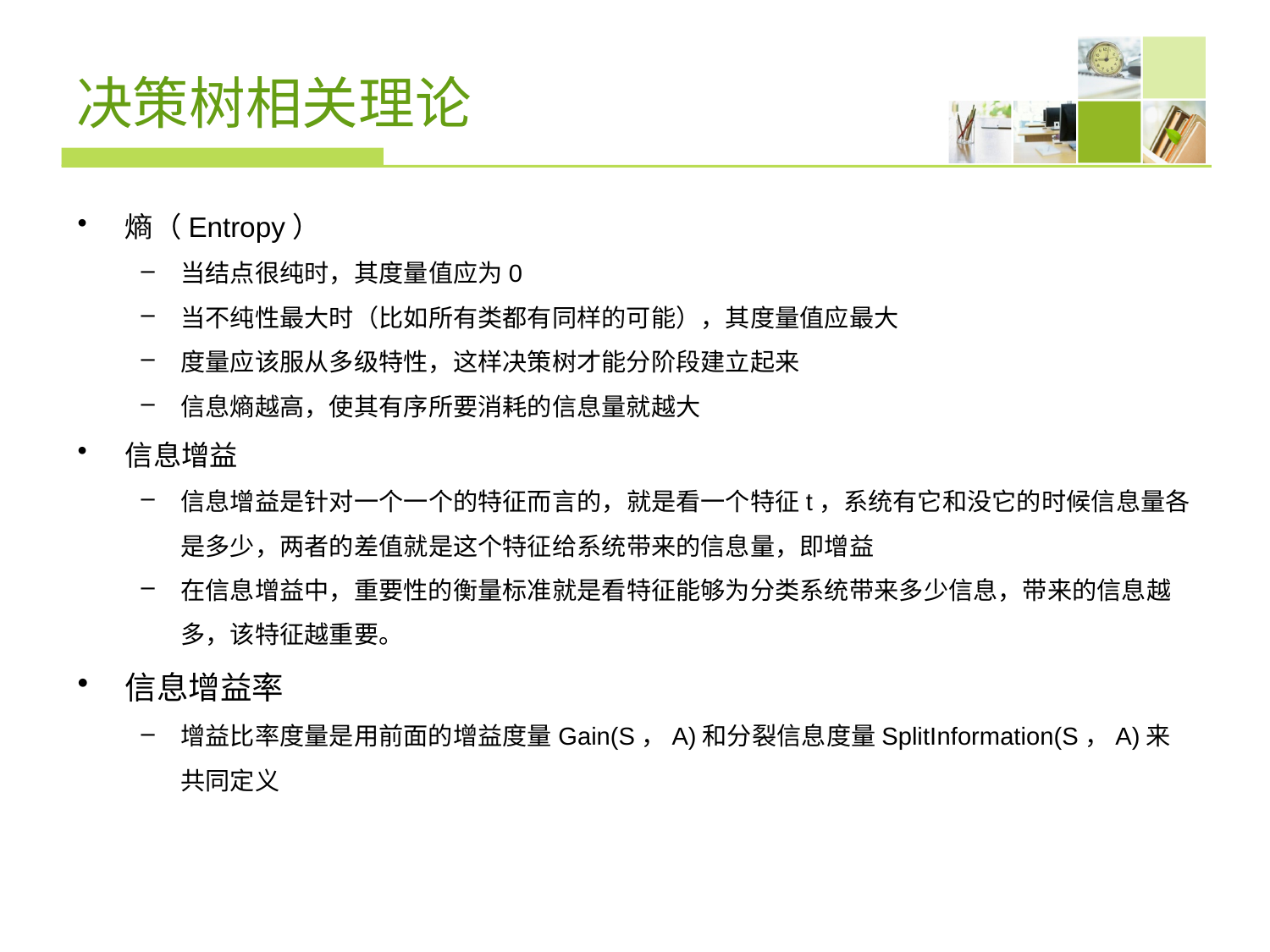

# 决策树相关理论
熵（Entropy）
当结点很纯时，其度量值应为0
当不纯性最大时（比如所有类都有同样的可能），其度量值应最大
度量应该服从多级特性，这样决策树才能分阶段建立起来
信息熵越高，使其有序所要消耗的信息量就越大
信息增益
信息增益是针对一个一个的特征而言的，就是看一个特征t，系统有它和没它的时候信息量各是多少，两者的差值就是这个特征给系统带来的信息量，即增益
在信息增益中，重要性的衡量标准就是看特征能够为分类系统带来多少信息，带来的信息越多，该特征越重要。
信息增益率
增益比率度量是用前面的增益度量Gain(S，A)和分裂信息度量SplitInformation(S，A)来共同定义